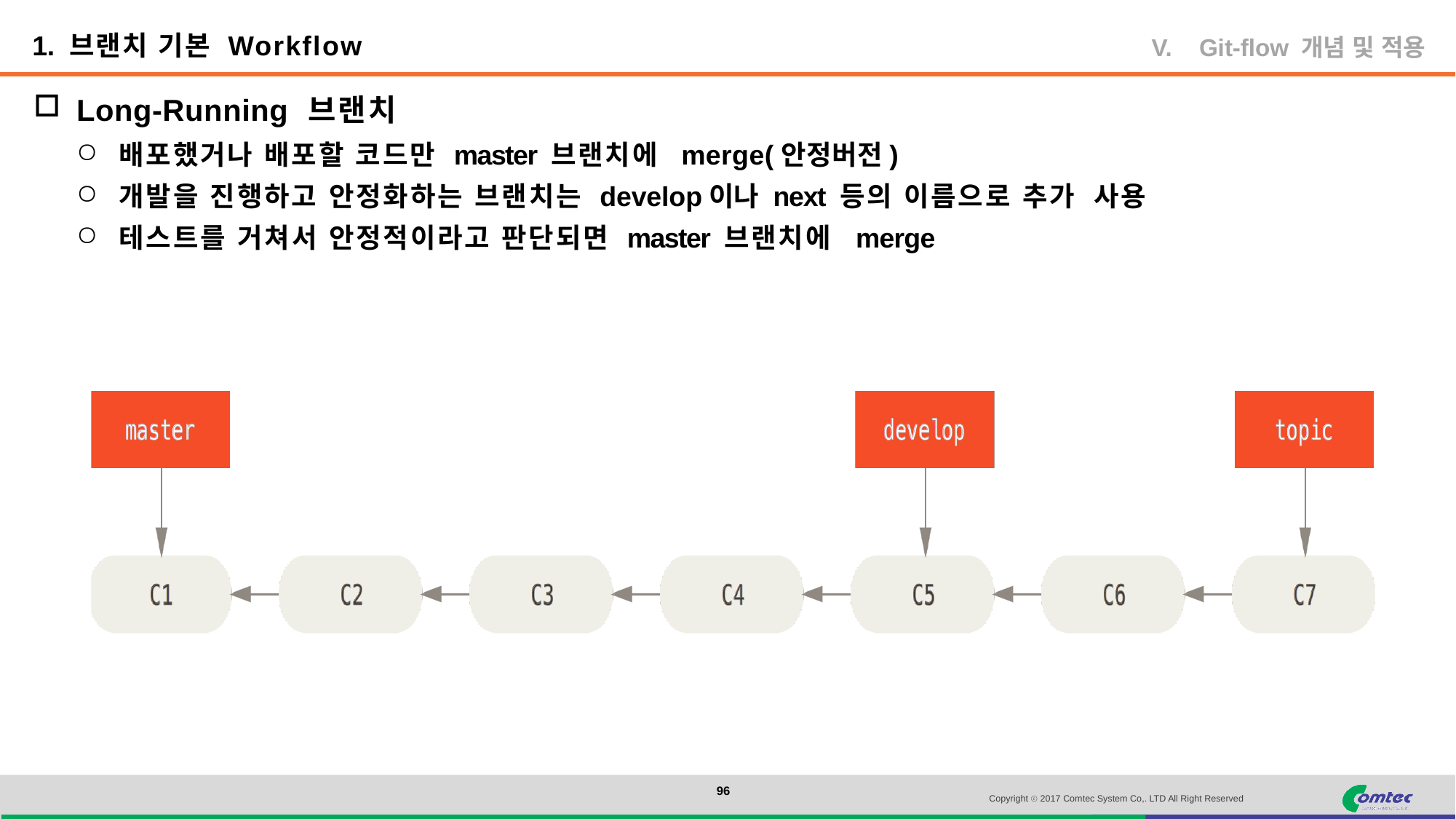

1. 브랜치 기본 Workflow
Git-flow 개념 및 적용
Long-Running 브랜치
배포했거나 배포할 코드만 master 브랜치에 merge(안정버전)
개발을 진행하고 안정화하는 브랜치는 develop이나 next 등의 이름으로 추가 사용
테스트를 거쳐서 안정적이라고 판단되면 master 브랜치에 merge